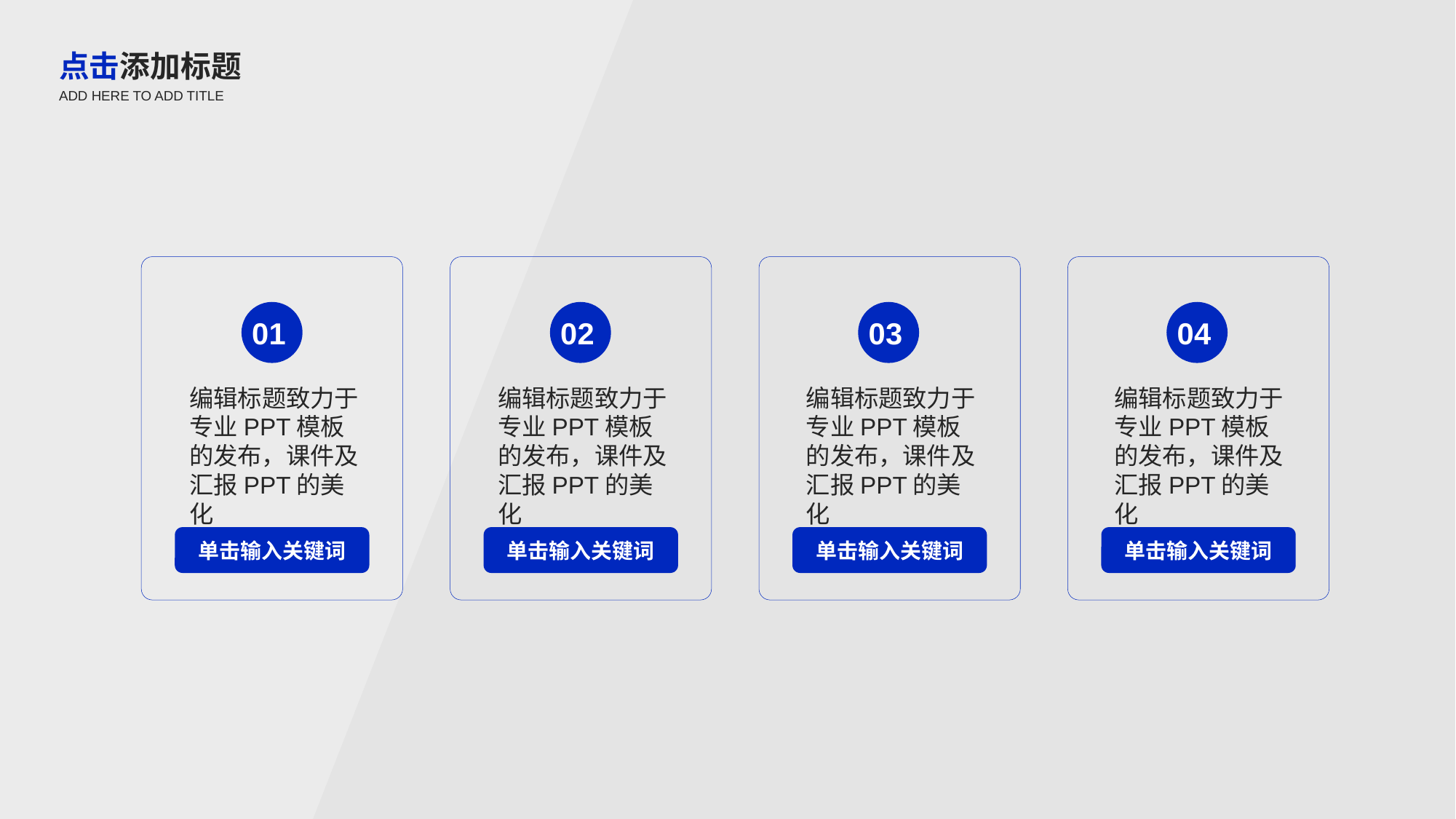

点击添加标题
ADD HERE TO ADD TITLE

01
编辑标题致力于专业PPT模板的发布，课件及汇报PPT的美化

02
编辑标题致力于专业PPT模板的发布，课件及汇报PPT的美化

03
编辑标题致力于专业PPT模板的发布，课件及汇报PPT的美化

04
编辑标题致力于专业PPT模板的发布，课件及汇报PPT的美化
单击输入关键词
单击输入关键词
单击输入关键词
单击输入关键词